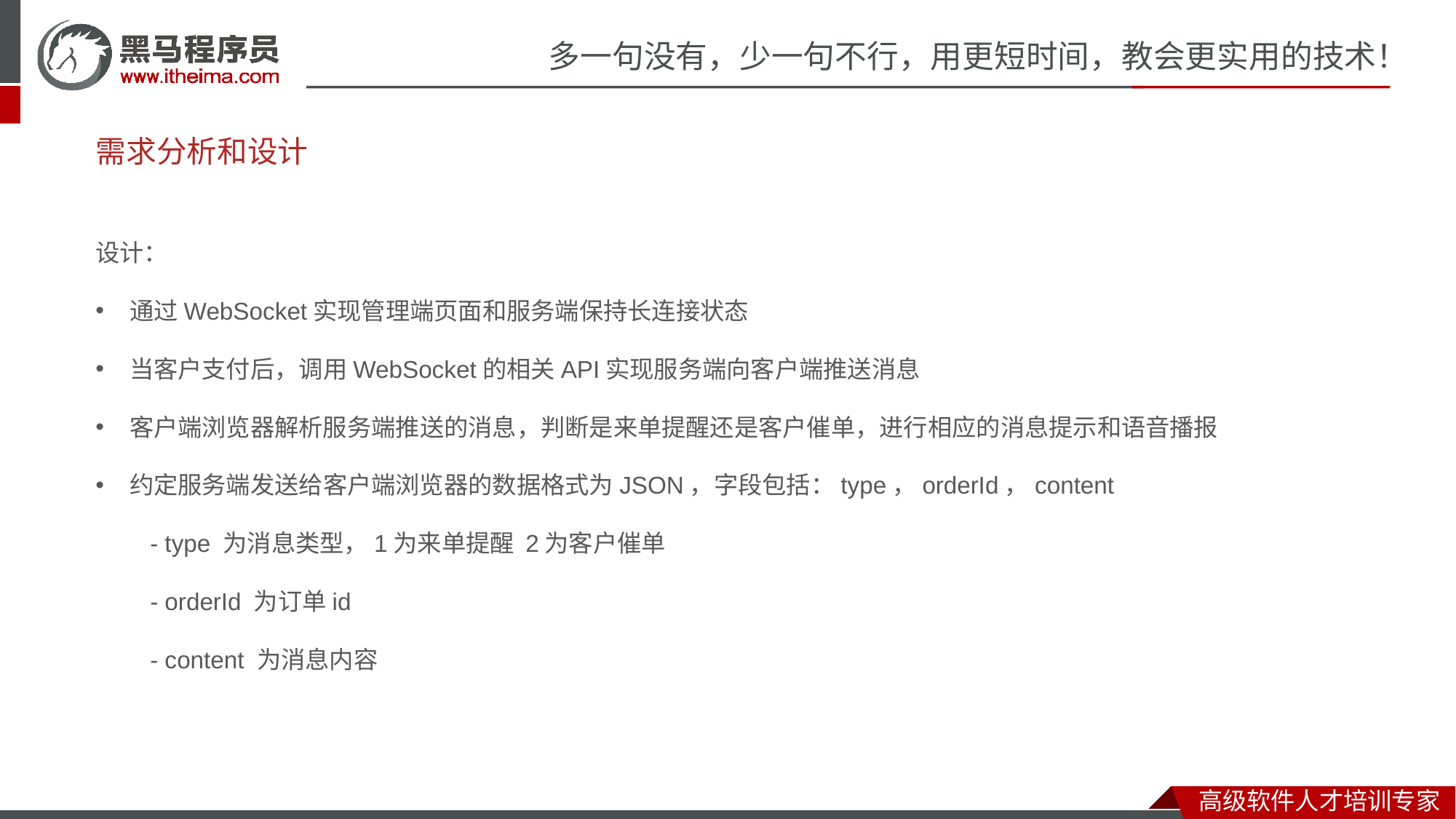

# 需求分析和设计
设计：
通过WebSocket实现管理端页面和服务端保持长连接状态
当客户支付后，调用WebSocket的相关API实现服务端向客户端推送消息
客户端浏览器解析服务端推送的消息，判断是来单提醒还是客户催单，进行相应的消息提示和语音播报
约定服务端发送给客户端浏览器的数据格式为JSON，字段包括：type，orderId，content
- type 为消息类型，1为来单提醒 2为客户催单
- orderId 为订单id
- content 为消息内容